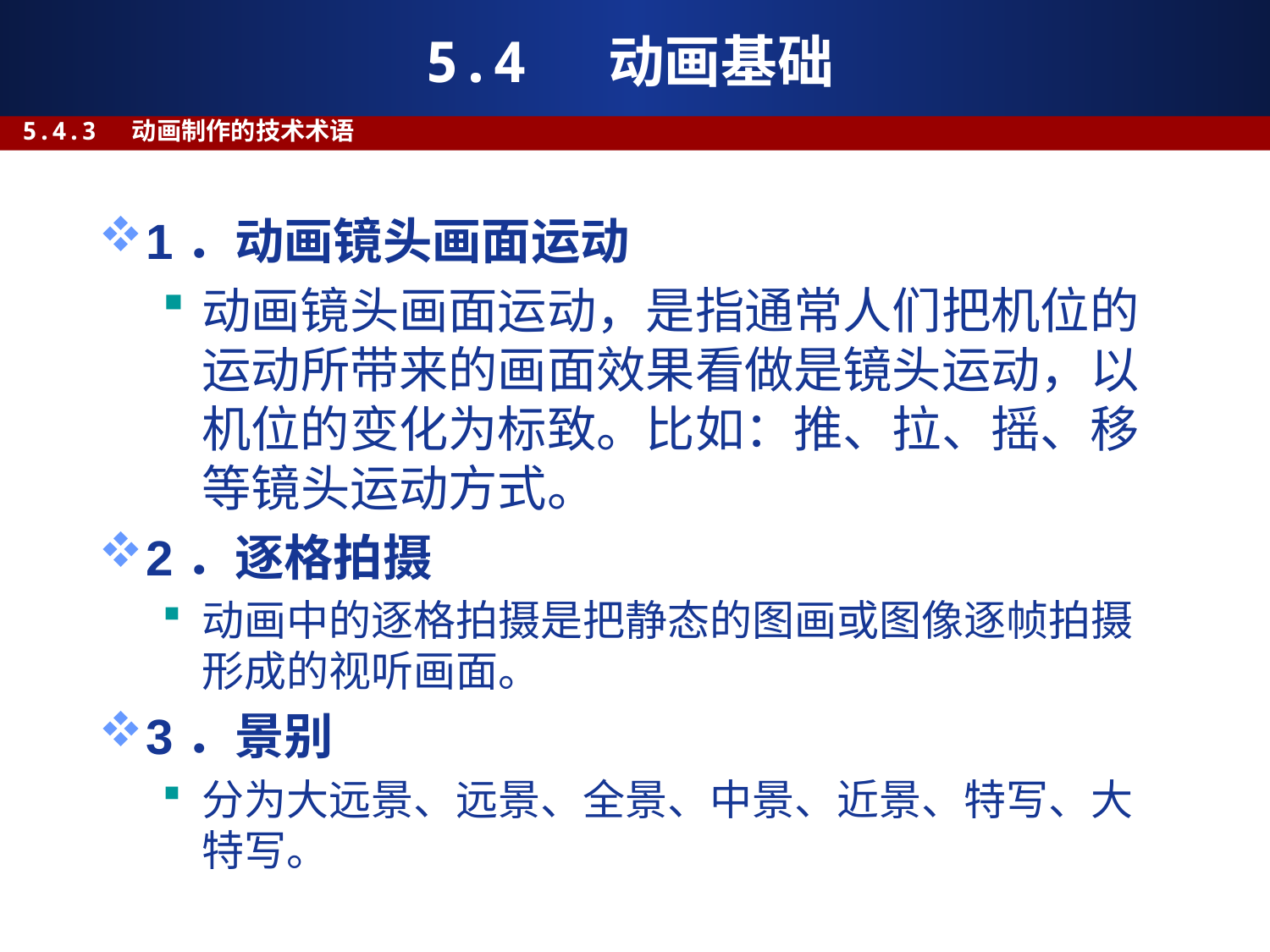

# 5.4  动画基础
5.4.3  动画制作的技术术语
1．动画镜头画面运动
动画镜头画面运动，是指通常人们把机位的运动所带来的画面效果看做是镜头运动，以机位的变化为标致。比如：推、拉、摇、移等镜头运动方式。
2．逐格拍摄
动画中的逐格拍摄是把静态的图画或图像逐帧拍摄形成的视听画面。
3．景别
分为大远景、远景、全景、中景、近景、特写、大特写。